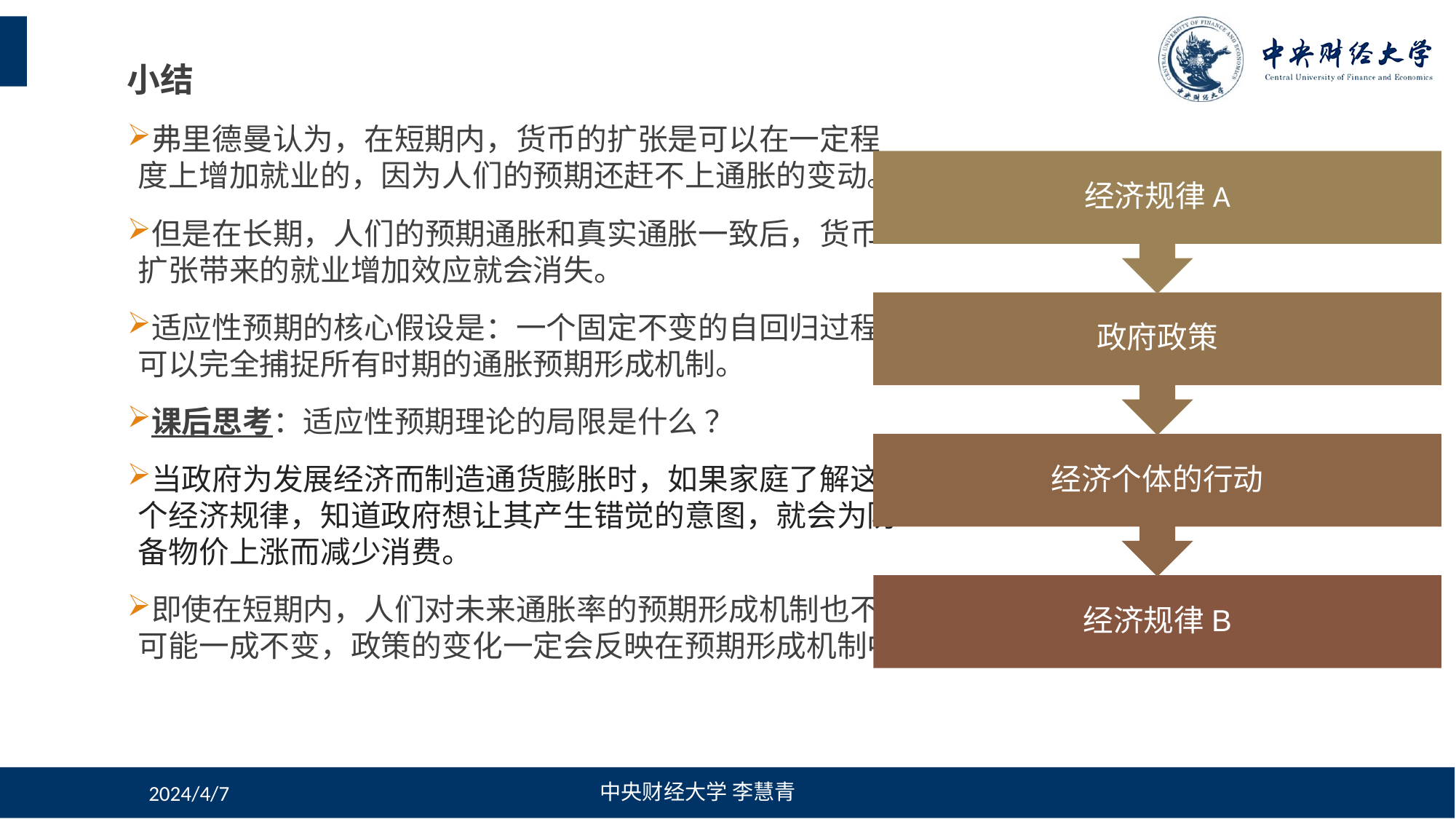

小结
弗里德曼认为，在短期内，货币的扩张是可以在一定程度上增加就业的，因为人们的预期还赶不上通胀的变动。
但是在长期，人们的预期通胀和真实通胀一致后，货币扩张带来的就业增加效应就会消失。
适应性预期的核心假设是：一个固定不变的自回归过程可以完全捕捉所有时期的通胀预期形成机制。
课后思考：适应性预期理论的局限是什么 ？
当政府为发展经济而制造通货膨胀时，如果家庭了解这个经济规律，知道政府想让其产生错觉的意图，就会为防备物价上涨而减少消费。
即使在短期内，人们对未来通胀率的预期形成机制也不可能一成不变，政策的变化一定会反映在预期形成机制中。

经济规律B
经济个体的行动
政府政策
经济规律A